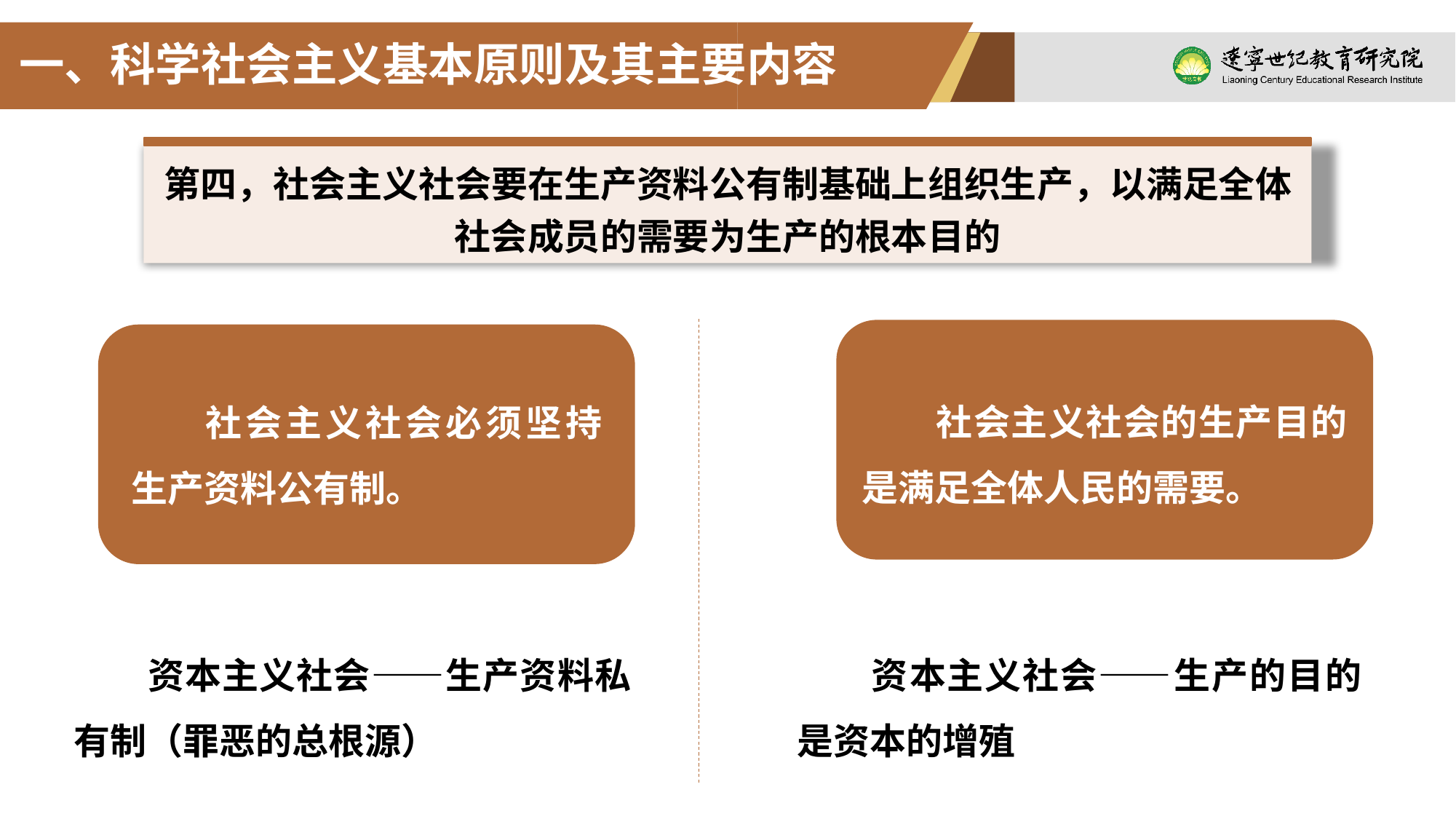

一、科学社会主义基本原则及其主要内容

第四，社会主义社会要在生产资料公有制基础上组织生产，以满足全体社会成员的需要为生产的根本目的

社会主义社会的生产目的是满足全体人民的需要。

社会主义社会必须坚持生产资料公有制。
资本主义社会——生产资料私有制（罪恶的总根源）
资本主义社会——生产的目的是资本的增殖